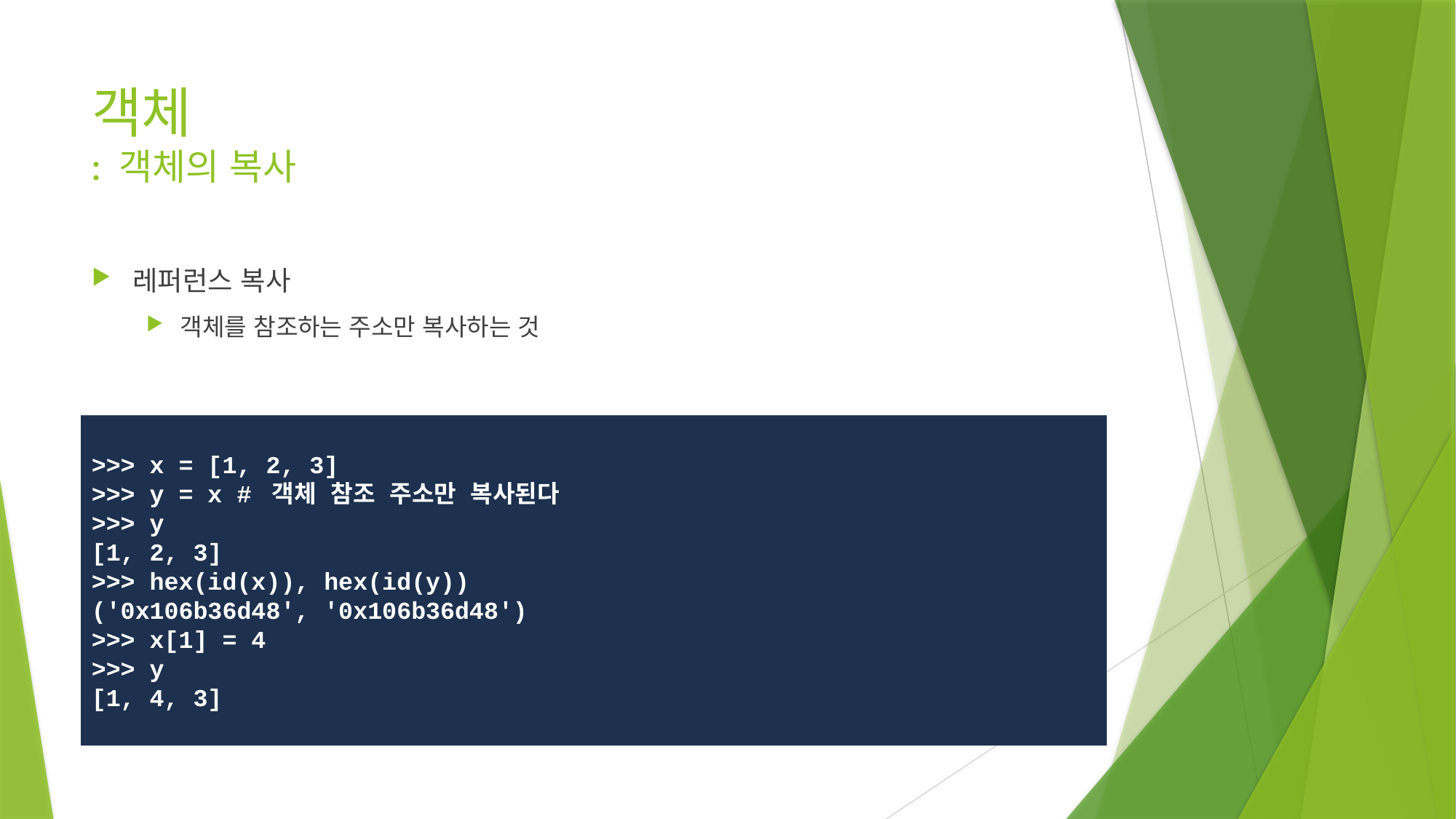

# 객체 : 객체의 복사
레퍼런스 복사
객체를 참조하는 주소만 복사하는 것

>>> x = [1, 2, 3]
>>> y = x # 객체 참조 주소만 복사된다
>>> y
[1, 2, 3]
>>> hex(id(x)), hex(id(y))
('0x106b36d48', '0x106b36d48')
>>> x[1] = 4
>>> y
[1, 4, 3]